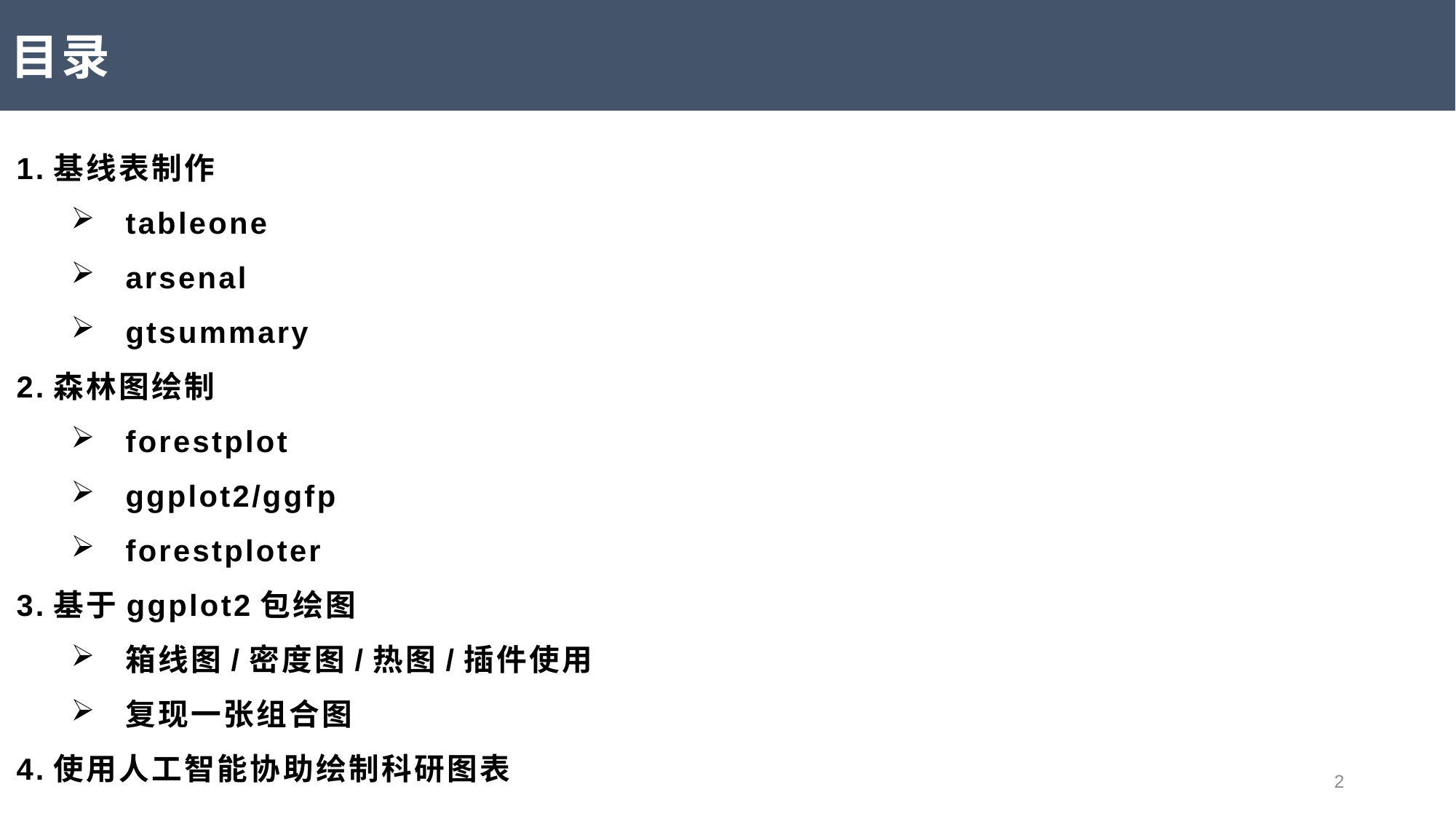

目录
1.基线表制作
tableone
arsenal
gtsummary
2.森林图绘制
forestplot
ggplot2/ggfp
forestploter
3.基于ggplot2包绘图
箱线图/密度图/热图/插件使用
复现一张组合图
4.使用人工智能协助绘制科研图表
2